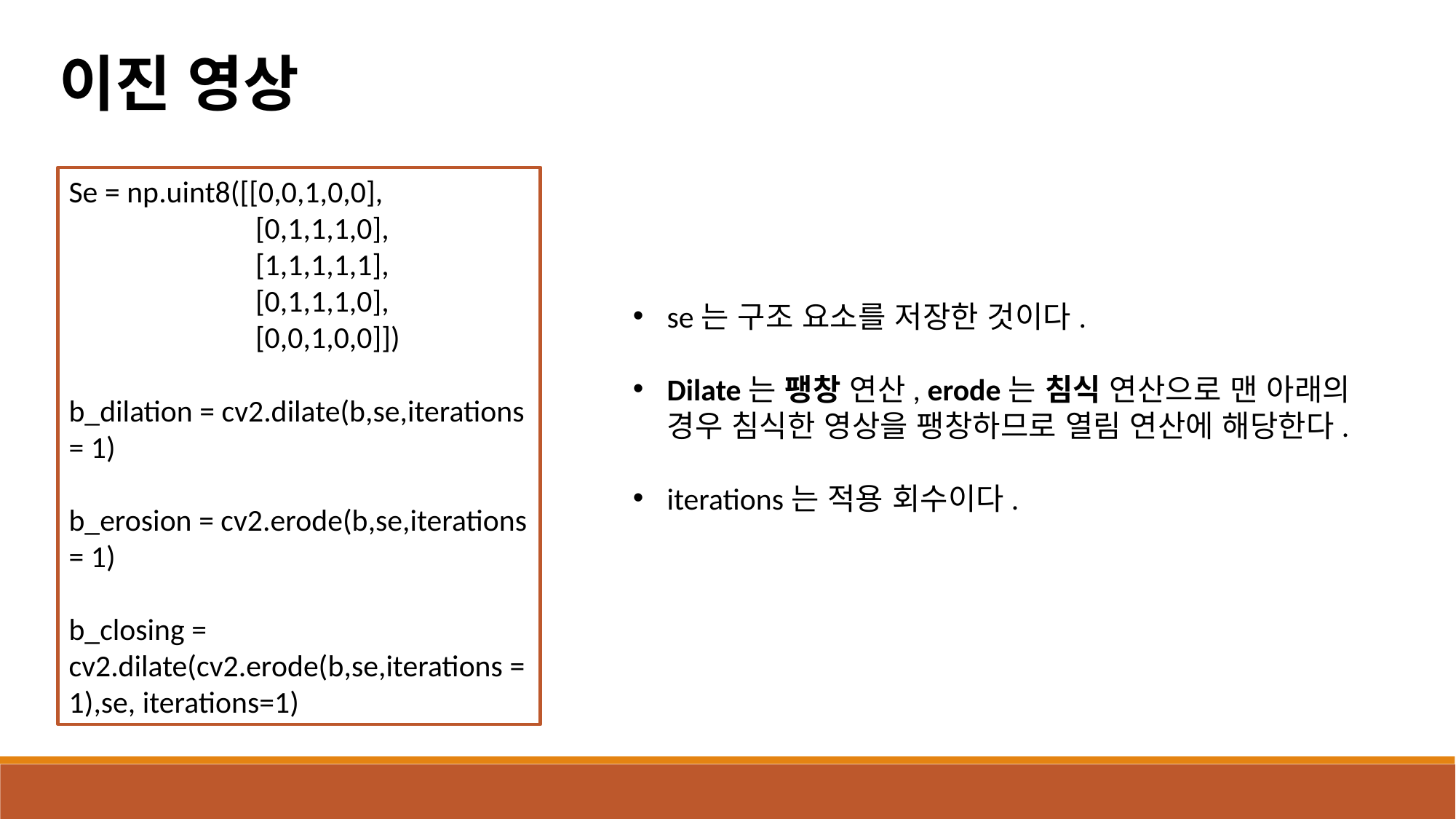

이진 영상
Se = np.uint8([[0,0,1,0,0],
                           [0,1,1,1,0],
                           [1,1,1,1,1],
                           [0,1,1,1,0],
                           [0,0,1,0,0]])

b_dilation = cv2.dilate(b,se,iterations = 1)

b_erosion = cv2.erode(b,se,iterations = 1)

b_closing = cv2.dilate(cv2.erode(b,se,iterations = 1),se, iterations=1)
se는 구조 요소를 저장한 것이다.

Dilate는 팽창 연산, erode는 침식 연산으로 맨 아래의 경우 침식한 영상을 팽창하므로 열림 연산에 해당한다.

iterations는 적용 회수이다.